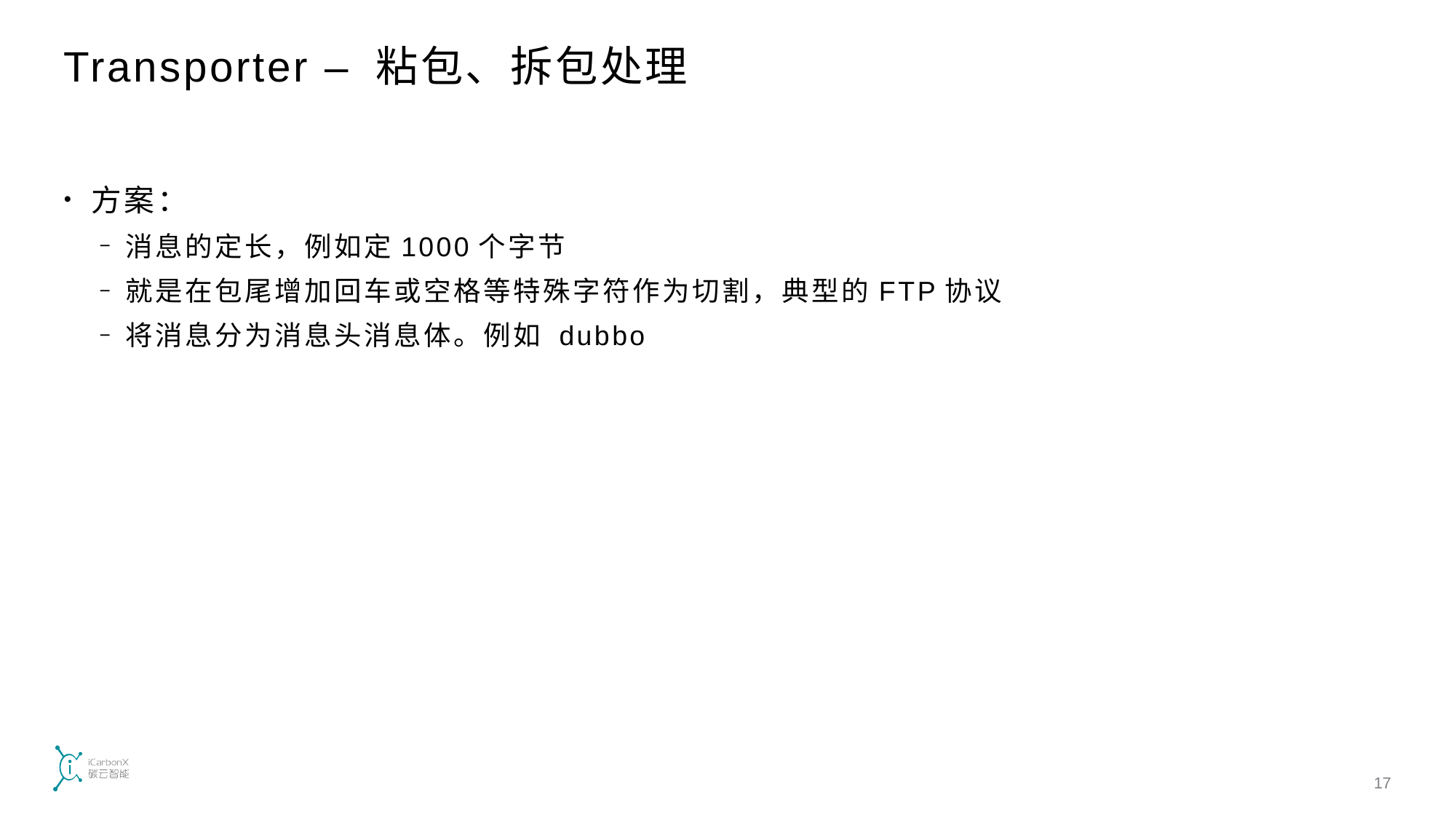

# Transporter – 粘包、拆包处理

方案：
消息的定长，例如定1000个字节
就是在包尾增加回车或空格等特殊字符作为切割，典型的FTP协议
将消息分为消息头消息体。例如 dubbo
17